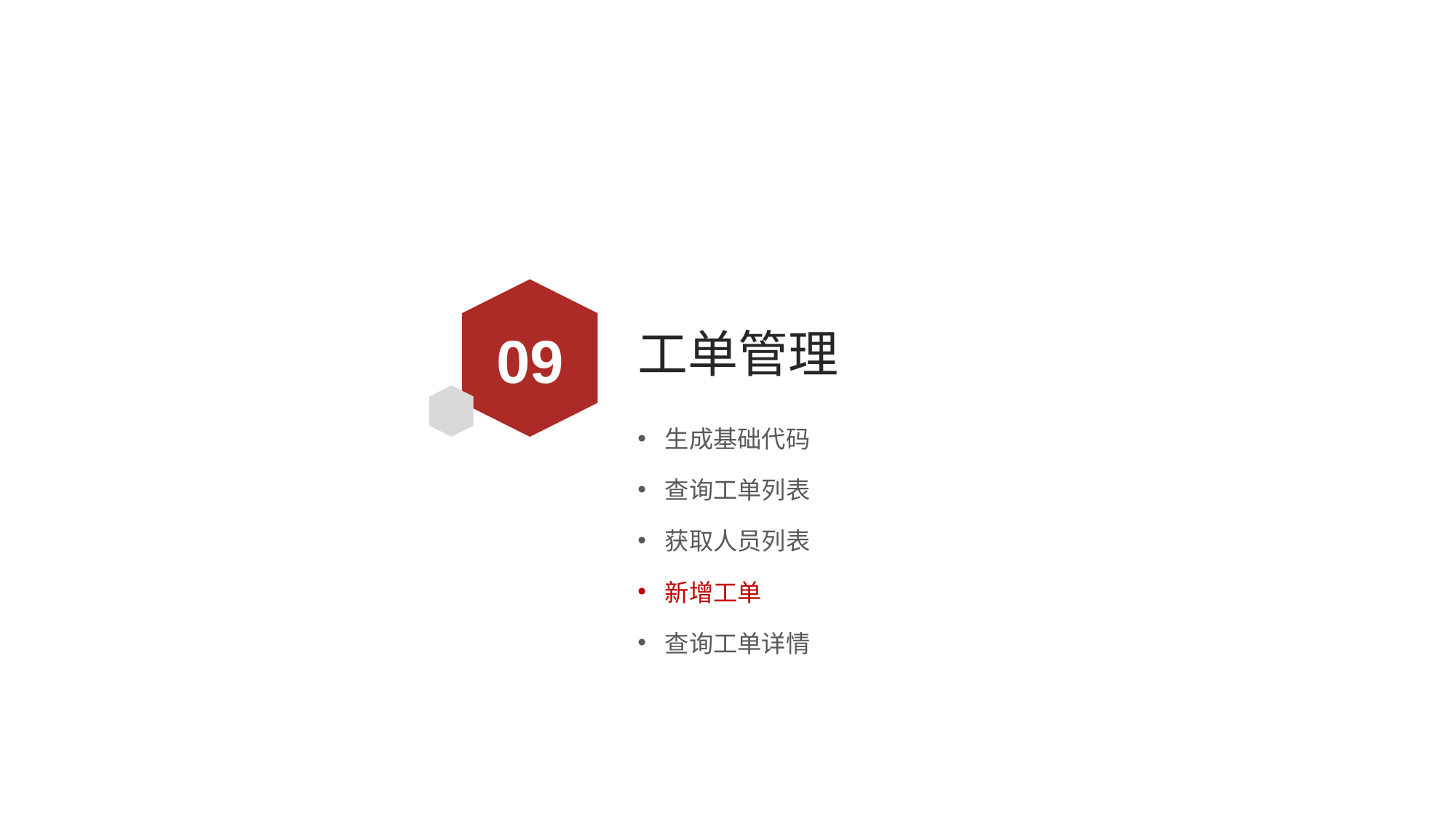

09
# 工单管理
生成基础代码
查询工单列表
获取人员列表
新增工单
查询工单详情